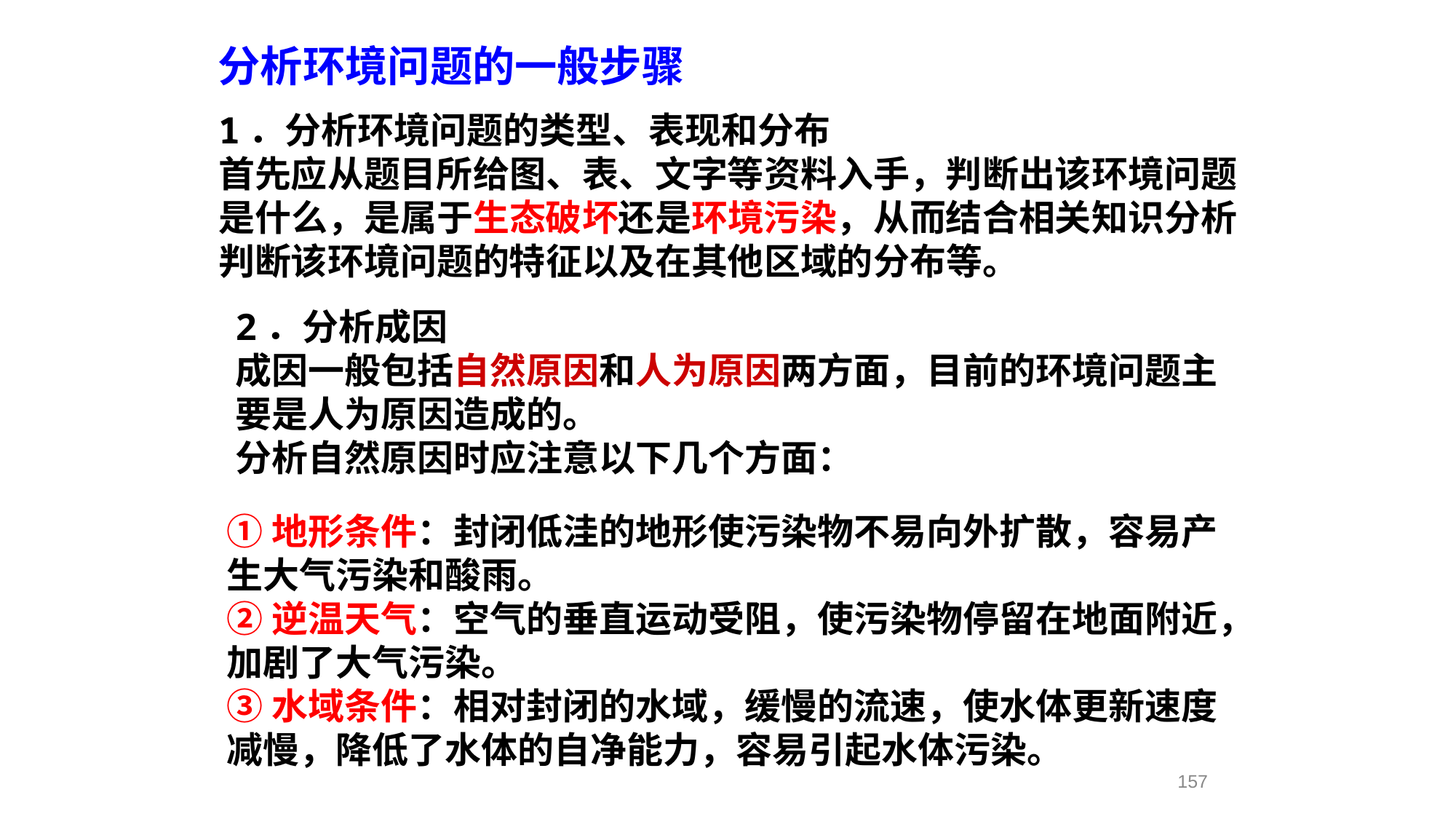

分析环境问题的一般步骤
1．分析环境问题的类型、表现和分布
首先应从题目所给图、表、文字等资料入手，判断出该环境问题是什么，是属于生态破坏还是环境污染，从而结合相关知识分析判断该环境问题的特征以及在其他区域的分布等。
2．分析成因
成因一般包括自然原因和人为原因两方面，目前的环境问题主要是人为原因造成的。
分析自然原因时应注意以下几个方面：
①地形条件：封闭低洼的地形使污染物不易向外扩散，容易产生大气污染和酸雨。
②逆温天气：空气的垂直运动受阻，使污染物停留在地面附近，加剧了大气污染。
③水域条件：相对封闭的水域，缓慢的流速，使水体更新速度减慢，降低了水体的自净能力，容易引起水体污染。
157